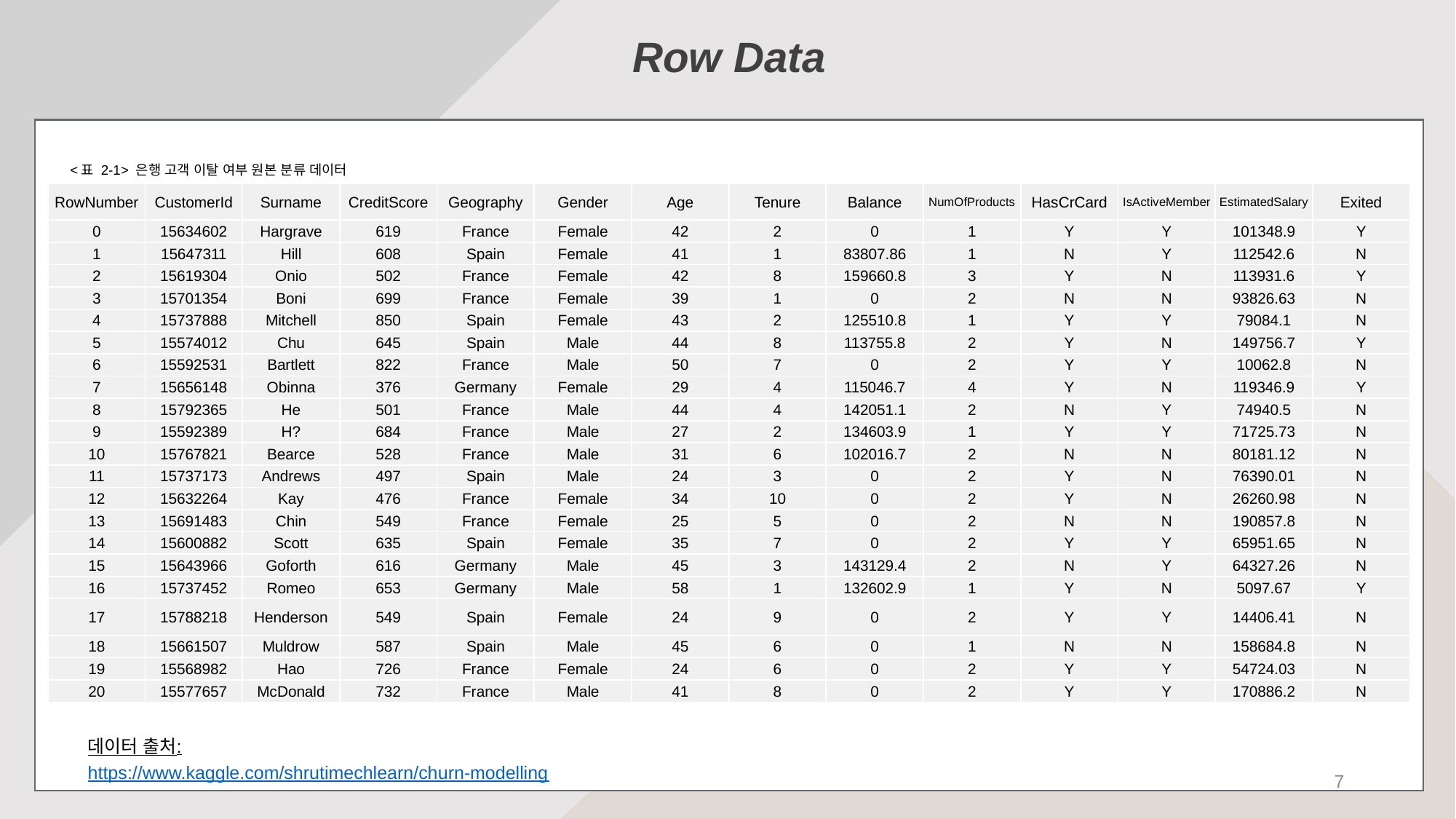

Row Data

<표 2-1> 은행 고객 이탈 여부 원본 분류 데이터
| RowNumber | CustomerId | Surname | CreditScore | Geography | Gender | Age | Tenure | Balance | NumOfProducts | HasCrCard | IsActiveMember | EstimatedSalary | Exited |
| --- | --- | --- | --- | --- | --- | --- | --- | --- | --- | --- | --- | --- | --- |
| 0 | 15634602 | Hargrave | 619 | France | Female | 42 | 2 | 0 | 1 | Y | Y | 101348.9 | Y |
| 1 | 15647311 | Hill | 608 | Spain | Female | 41 | 1 | 83807.86 | 1 | N | Y | 112542.6 | N |
| 2 | 15619304 | Onio | 502 | France | Female | 42 | 8 | 159660.8 | 3 | Y | N | 113931.6 | Y |
| 3 | 15701354 | Boni | 699 | France | Female | 39 | 1 | 0 | 2 | N | N | 93826.63 | N |
| 4 | 15737888 | Mitchell | 850 | Spain | Female | 43 | 2 | 125510.8 | 1 | Y | Y | 79084.1 | N |
| 5 | 15574012 | Chu | 645 | Spain | Male | 44 | 8 | 113755.8 | 2 | Y | N | 149756.7 | Y |
| 6 | 15592531 | Bartlett | 822 | France | Male | 50 | 7 | 0 | 2 | Y | Y | 10062.8 | N |
| 7 | 15656148 | Obinna | 376 | Germany | Female | 29 | 4 | 115046.7 | 4 | Y | N | 119346.9 | Y |
| 8 | 15792365 | He | 501 | France | Male | 44 | 4 | 142051.1 | 2 | N | Y | 74940.5 | N |
| 9 | 15592389 | H? | 684 | France | Male | 27 | 2 | 134603.9 | 1 | Y | Y | 71725.73 | N |
| 10 | 15767821 | Bearce | 528 | France | Male | 31 | 6 | 102016.7 | 2 | N | N | 80181.12 | N |
| 11 | 15737173 | Andrews | 497 | Spain | Male | 24 | 3 | 0 | 2 | Y | N | 76390.01 | N |
| 12 | 15632264 | Kay | 476 | France | Female | 34 | 10 | 0 | 2 | Y | N | 26260.98 | N |
| 13 | 15691483 | Chin | 549 | France | Female | 25 | 5 | 0 | 2 | N | N | 190857.8 | N |
| 14 | 15600882 | Scott | 635 | Spain | Female | 35 | 7 | 0 | 2 | Y | Y | 65951.65 | N |
| 15 | 15643966 | Goforth | 616 | Germany | Male | 45 | 3 | 143129.4 | 2 | N | Y | 64327.26 | N |
| 16 | 15737452 | Romeo | 653 | Germany | Male | 58 | 1 | 132602.9 | 1 | Y | N | 5097.67 | Y |
| 17 | 15788218 | Henderson | 549 | Spain | Female | 24 | 9 | 0 | 2 | Y | Y | 14406.41 | N |
| 18 | 15661507 | Muldrow | 587 | Spain | Male | 45 | 6 | 0 | 1 | N | N | 158684.8 | N |
| 19 | 15568982 | Hao | 726 | France | Female | 24 | 6 | 0 | 2 | Y | Y | 54724.03 | N |
| 20 | 15577657 | McDonald | 732 | France | Male | 41 | 8 | 0 | 2 | Y | Y | 170886.2 | N |

데이터 출처:
https://www.kaggle.com/shrutimechlearn/churn-modelling
7